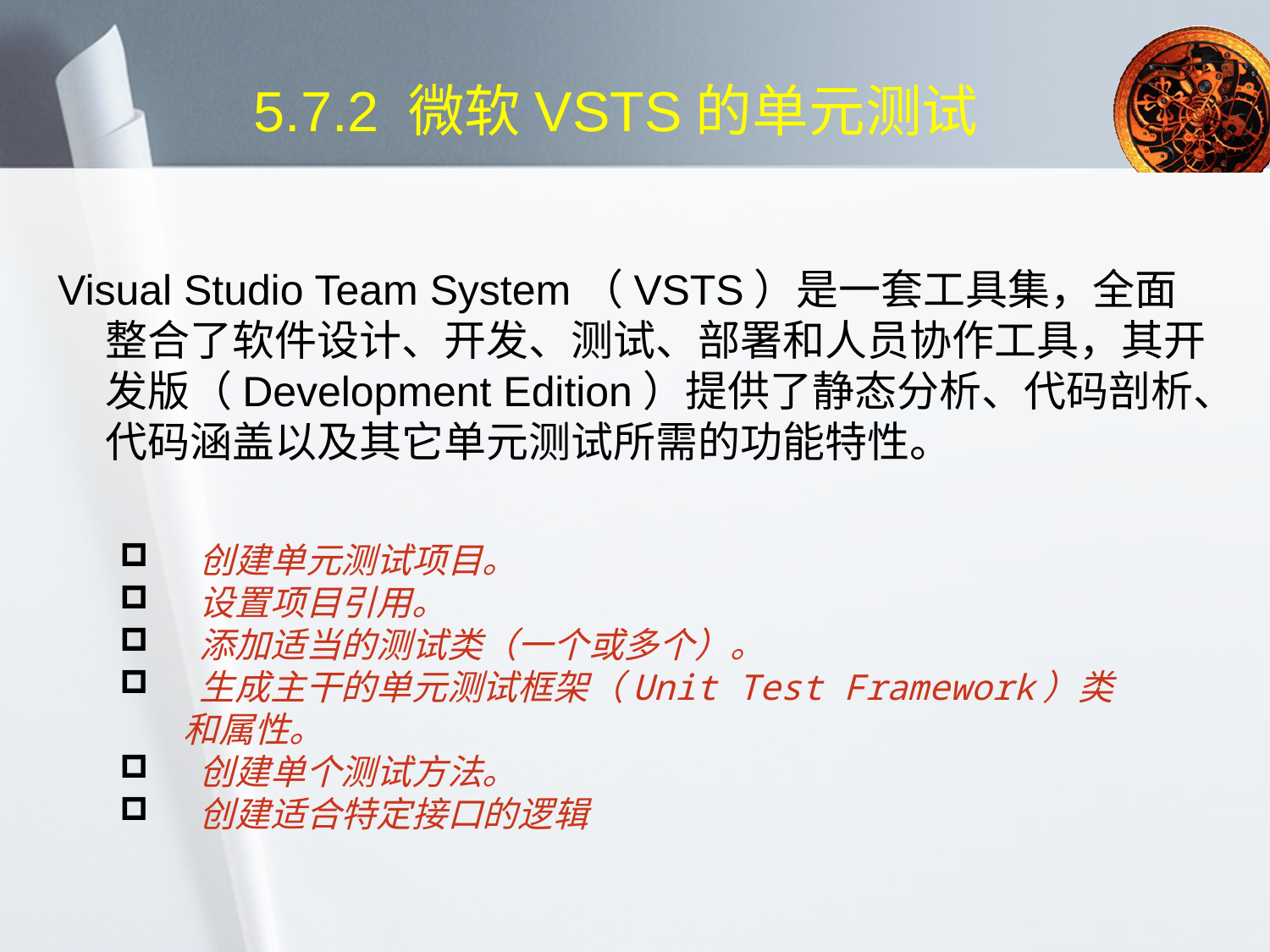

# 5.7.2 微软VSTS的单元测试
Visual Studio Team System（VSTS）是一套工具集，全面整合了软件设计、开发、测试、部署和人员协作工具，其开发版（Development Edition）提供了静态分析、代码剖析、代码涵盖以及其它单元测试所需的功能特性。
 创建单元测试项目。
 设置项目引用。
 添加适当的测试类（一个或多个）。
 生成主干的单元测试框架（Unit Test Framework）类和属性。
 创建单个测试方法。
 创建适合特定接口的逻辑